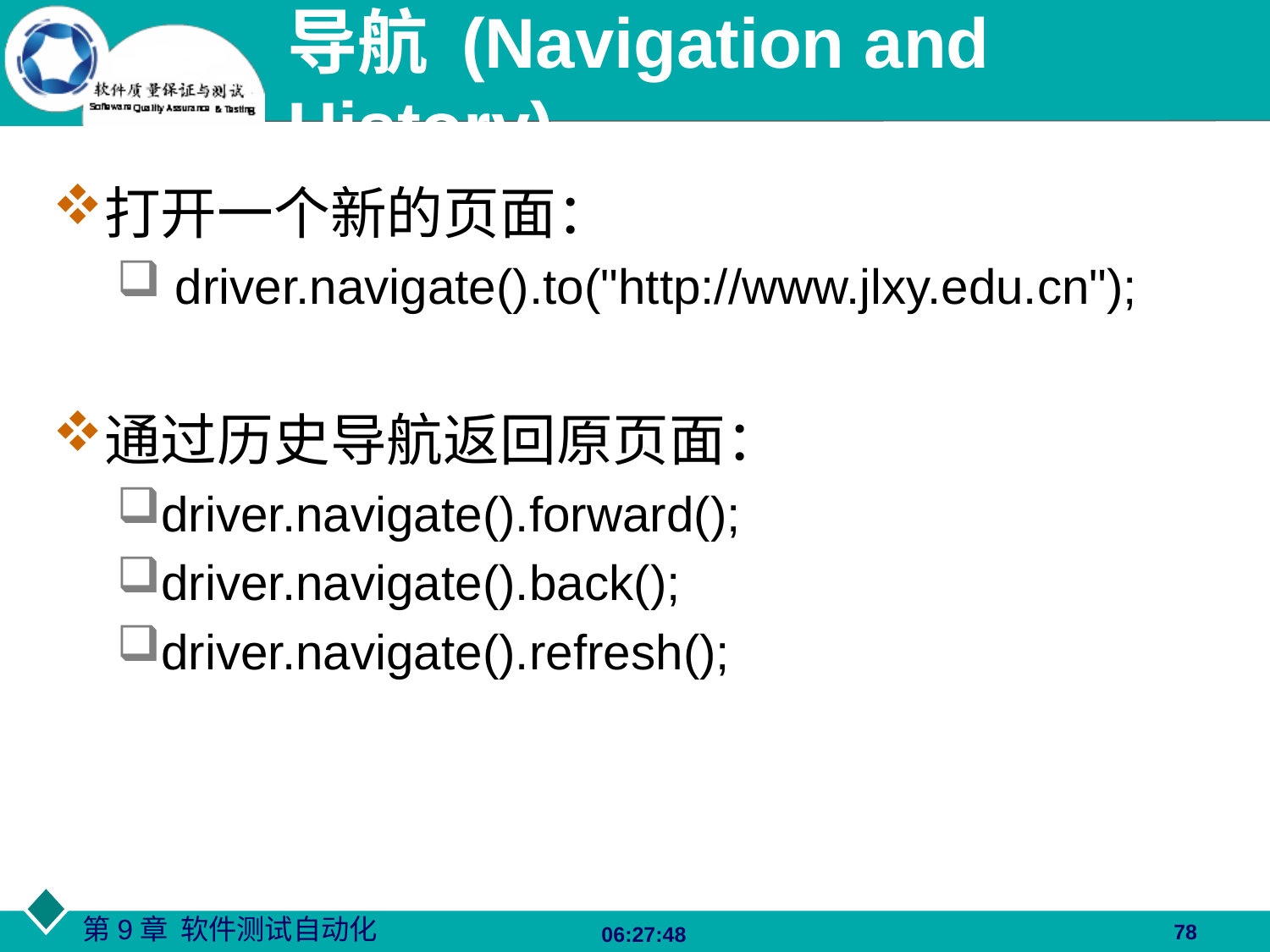

# 导航 (Navigation and History)
打开一个新的页面：
 driver.navigate().to("http://www.jlxy.edu.cn");

通过历史导航返回原页面：
driver.navigate().forward();
driver.navigate().back();
driver.navigate().refresh();
78
06:27:48